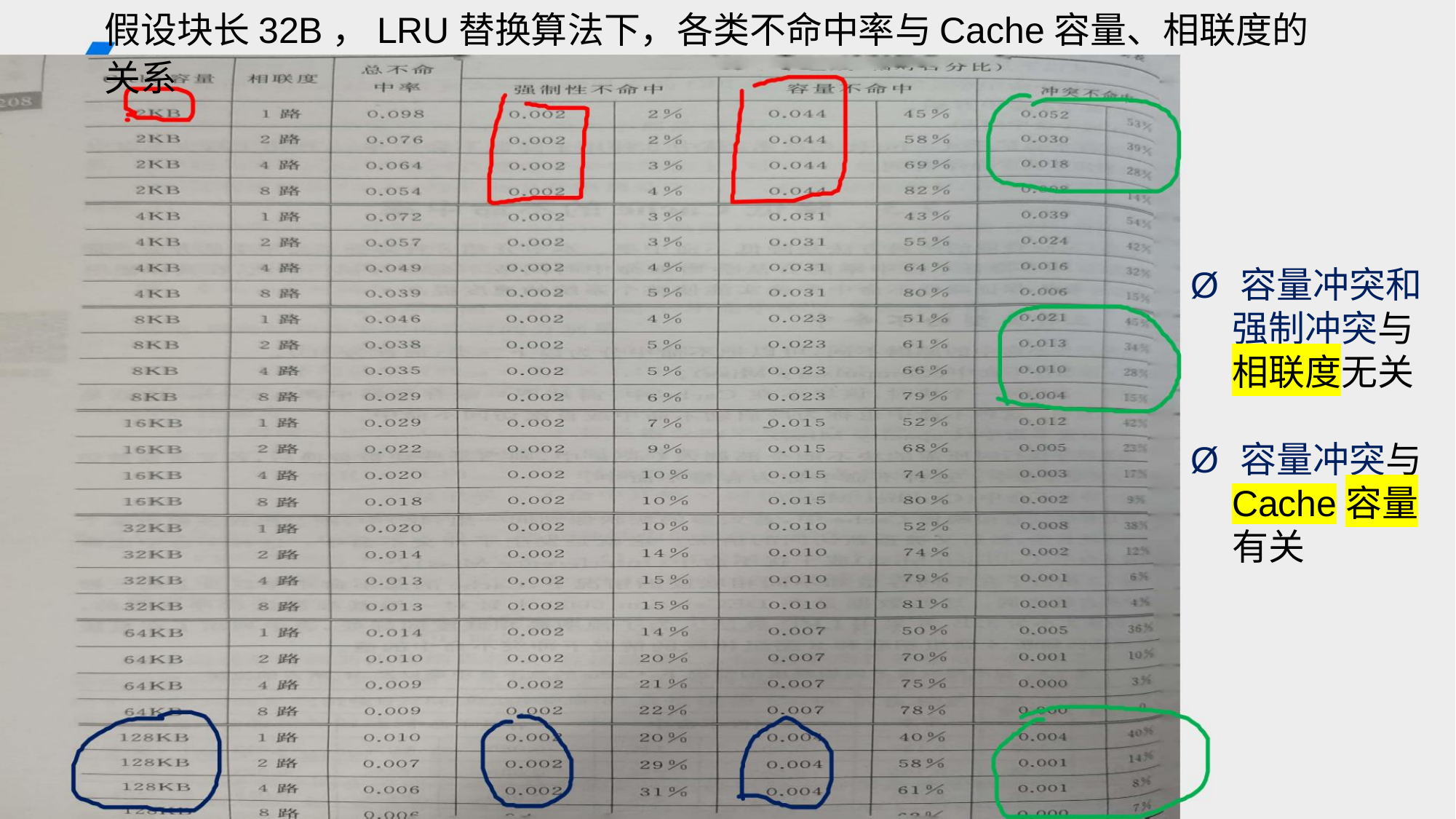

假设块长32B，LRU替换算法下，各类不命中率与Cache容量、相联度的关系
Ø容量冲突和
强制冲突与
相联度无关
Ø容量冲突与
Cache容量
有关